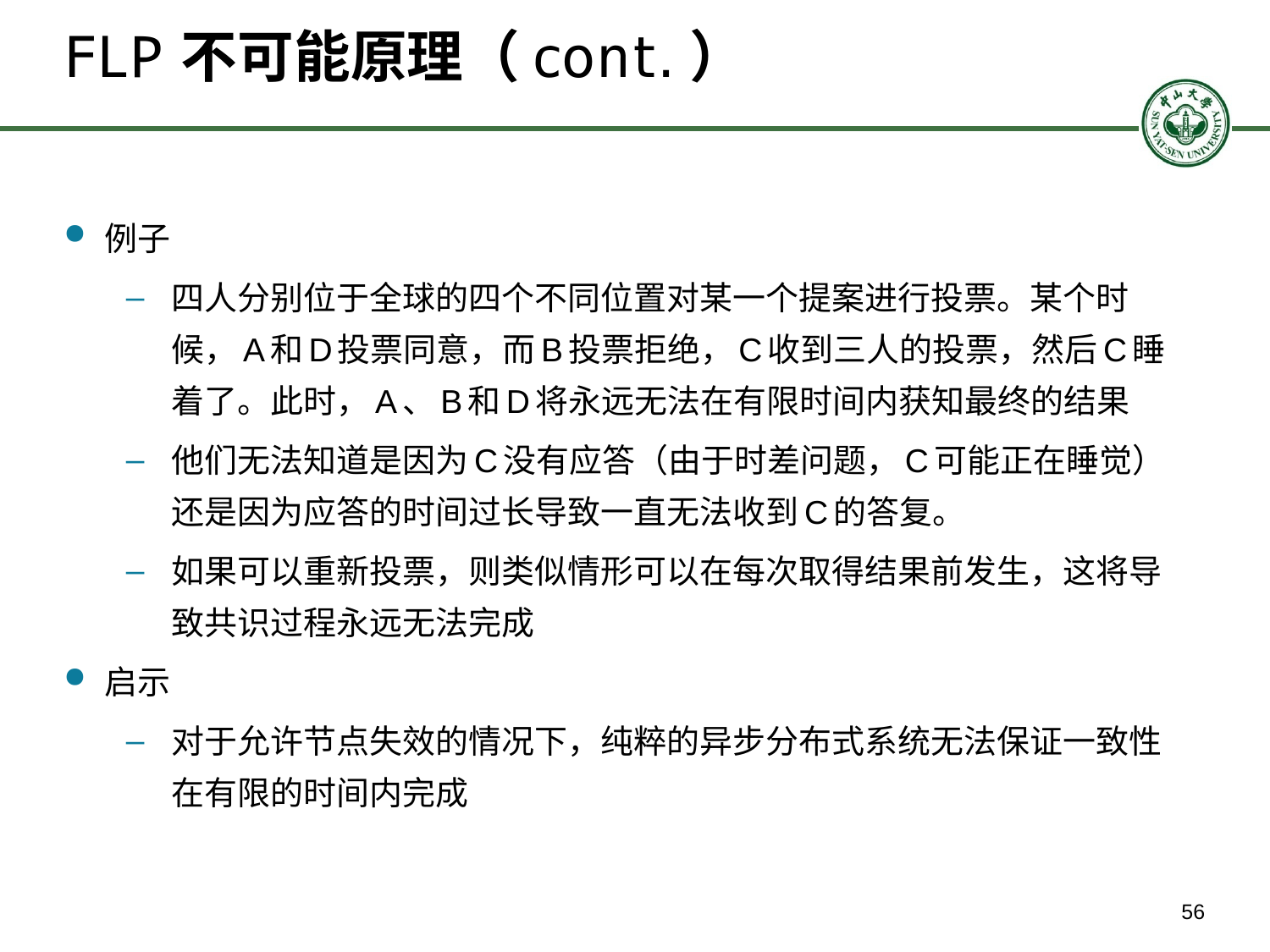

# FLP不可能原理（cont.）
例子
四人分别位于全球的四个不同位置对某一个提案进行投票。某个时候，A和D投票同意，而B投票拒绝，C收到三人的投票，然后C睡着了。此时，A、B和D将永远无法在有限时间内获知最终的结果
他们无法知道是因为C没有应答（由于时差问题，C可能正在睡觉）还是因为应答的时间过长导致一直无法收到C的答复。
如果可以重新投票，则类似情形可以在每次取得结果前发生，这将导致共识过程永远无法完成
启示
对于允许节点失效的情况下，纯粹的异步分布式系统无法保证一致性在有限的时间内完成